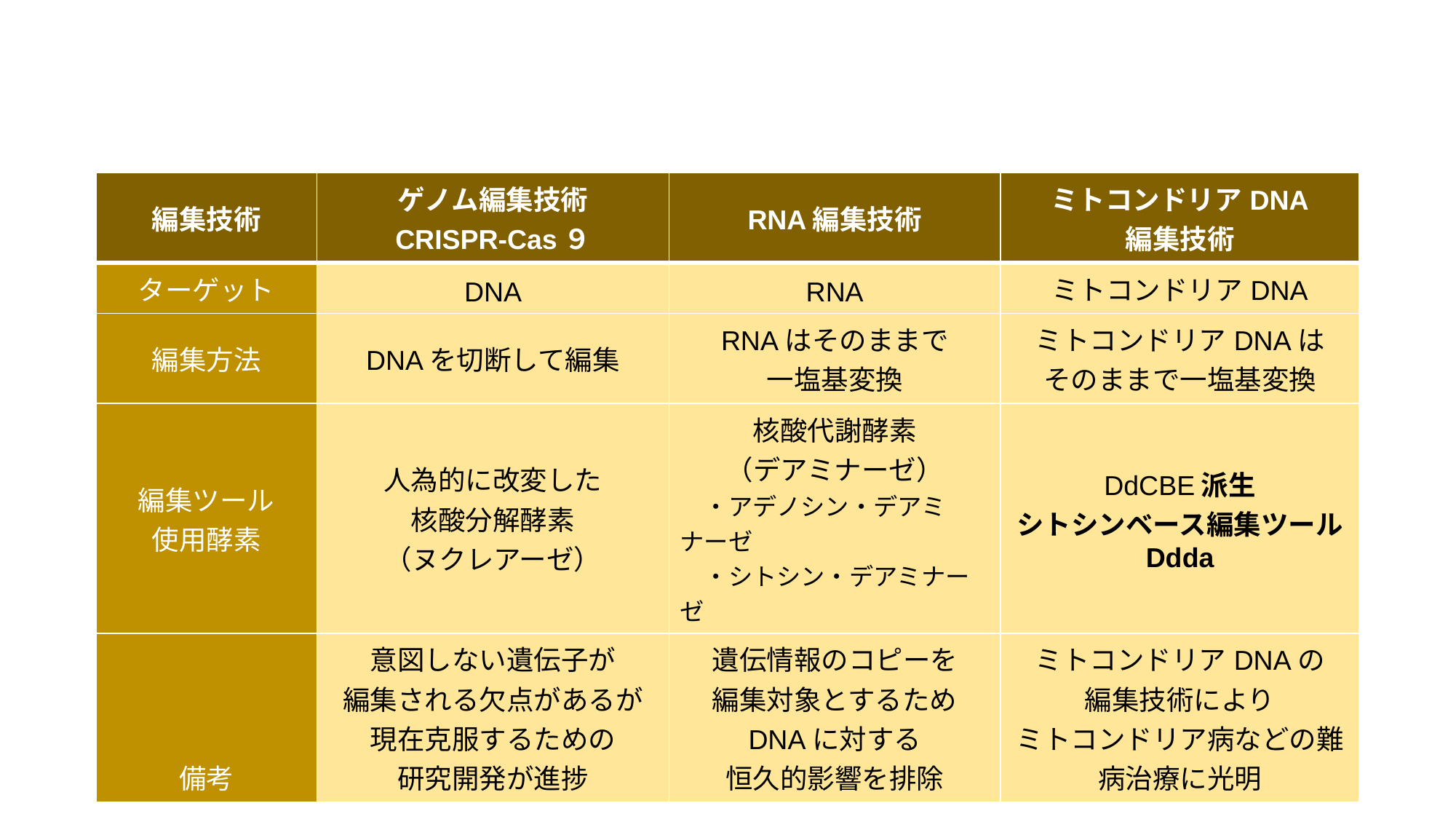

| 編集技術 | ゲノム編集技術 CRISPR-Cas９ | RNA編集技術 | ミトコンドリアDNA 編集技術 |
| --- | --- | --- | --- |
| ターゲット | DNA | RNA | ミトコンドリアDNA |
| 編集方法 | DNAを切断して編集 | RNAはそのままで 一塩基変換 | ミトコンドリアDNAは そのままで一塩基変換 |
| 編集ツール 使用酵素 | 人為的に改変した 核酸分解酵素 （ヌクレアーゼ） | 核酸代謝酵素 （デアミナーゼ） 　・アデノシン・デアミナーゼ 　・シトシン・デアミナーゼ | DdCBE派生 シトシンベース編集ツール Ddda |
| 備考 | 意図しない遺伝子が 編集される欠点があるが 現在克服するための 研究開発が進捗 | 遺伝情報のコピーを 編集対象とするため DNAに対する 恒久的影響を排除 | ミトコンドリアDNAの 編集技術により ミトコンドリア病などの難病治療に光明 |